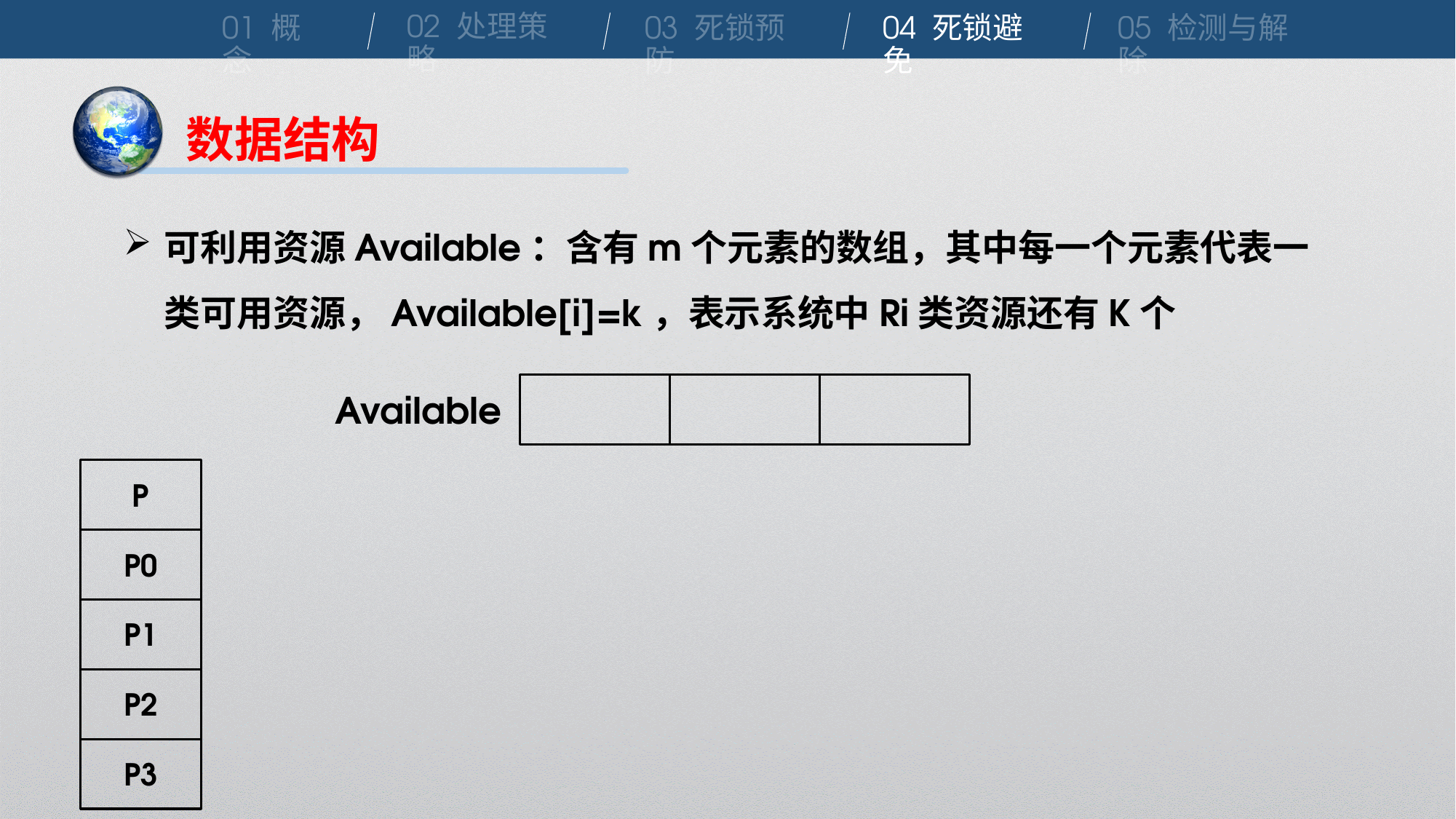

02 处理策略
01 概念
04 死锁避免
03 死锁预防
05 检测与解除
数据结构
可利用资源Available：含有m个元素的数组，其中每一个元素代表一类可用资源，Available[i]=k，表示系统中Ri类资源还有K个

Available
P
P0
P1
P2
P3